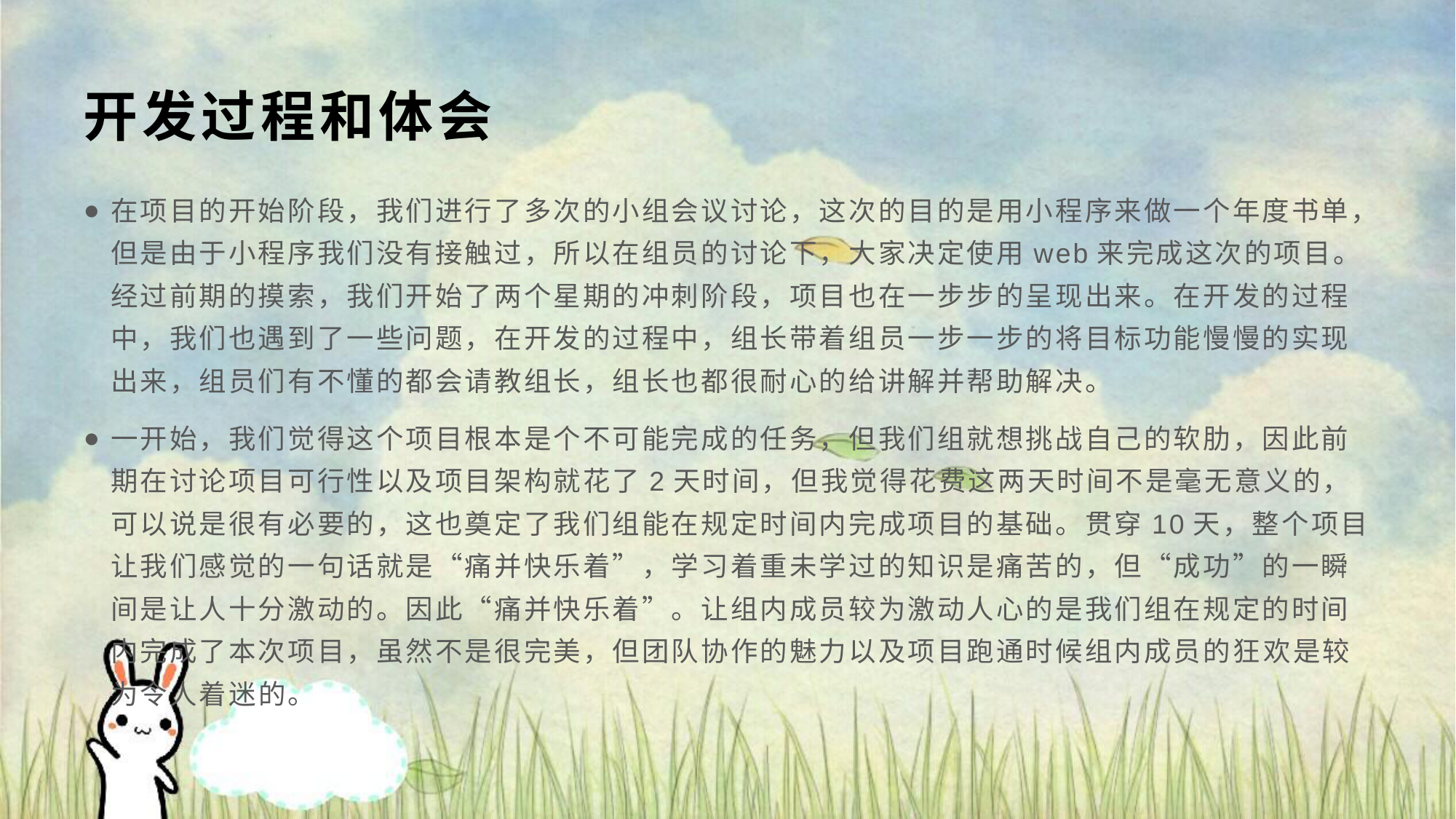

# 开发过程和体会
在项目的开始阶段，我们进行了多次的小组会议讨论，这次的目的是用小程序来做一个年度书单，但是由于小程序我们没有接触过，所以在组员的讨论下，大家决定使用web来完成这次的项目。经过前期的摸索，我们开始了两个星期的冲刺阶段，项目也在一步步的呈现出来。在开发的过程中，我们也遇到了一些问题，在开发的过程中，组长带着组员一步一步的将目标功能慢慢的实现出来，组员们有不懂的都会请教组长，组长也都很耐心的给讲解并帮助解决。
一开始，我们觉得这个项目根本是个不可能完成的任务，但我们组就想挑战自己的软肋，因此前期在讨论项目可行性以及项目架构就花了2天时间，但我觉得花费这两天时间不是毫无意义的，可以说是很有必要的，这也奠定了我们组能在规定时间内完成项目的基础。贯穿10天，整个项目让我们感觉的一句话就是“痛并快乐着”，学习着重未学过的知识是痛苦的，但“成功”的一瞬间是让人十分激动的。因此“痛并快乐着”。让组内成员较为激动人心的是我们组在规定的时间内完成了本次项目，虽然不是很完美，但团队协作的魅力以及项目跑通时候组内成员的狂欢是较为令人着迷的。